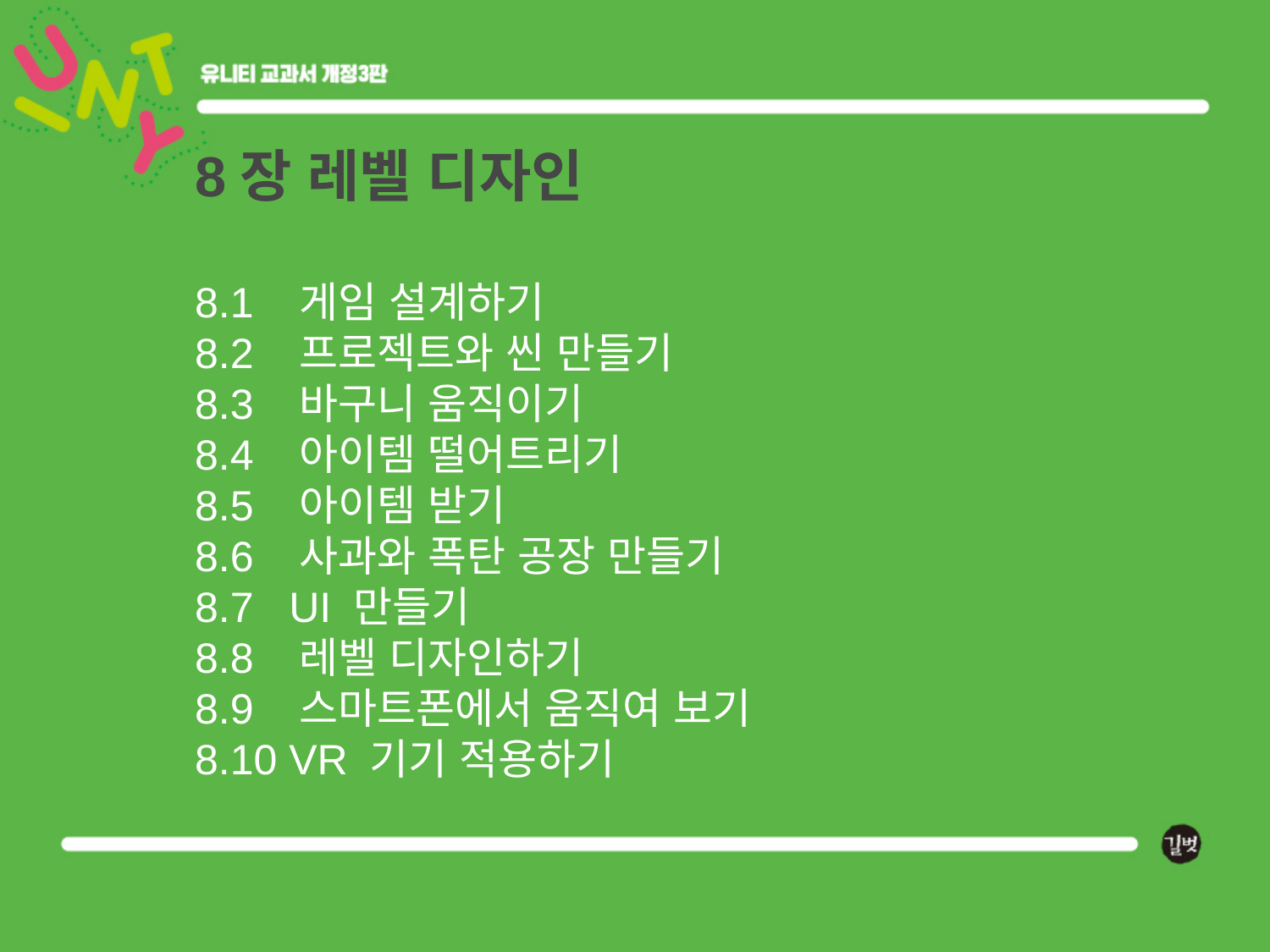

# 8장 레벨 디자인 8.1   게임 설계하기 8.2   프로젝트와 씬 만들기 8.3   바구니 움직이기 8.4   아이템 떨어트리기 8.5   아이템 받기 8.6   사과와 폭탄 공장 만들기 8.7   UI 만들기 8.8   레벨 디자인하기 8.9   스마트폰에서 움직여 보기 8.10 VR 기기 적용하기